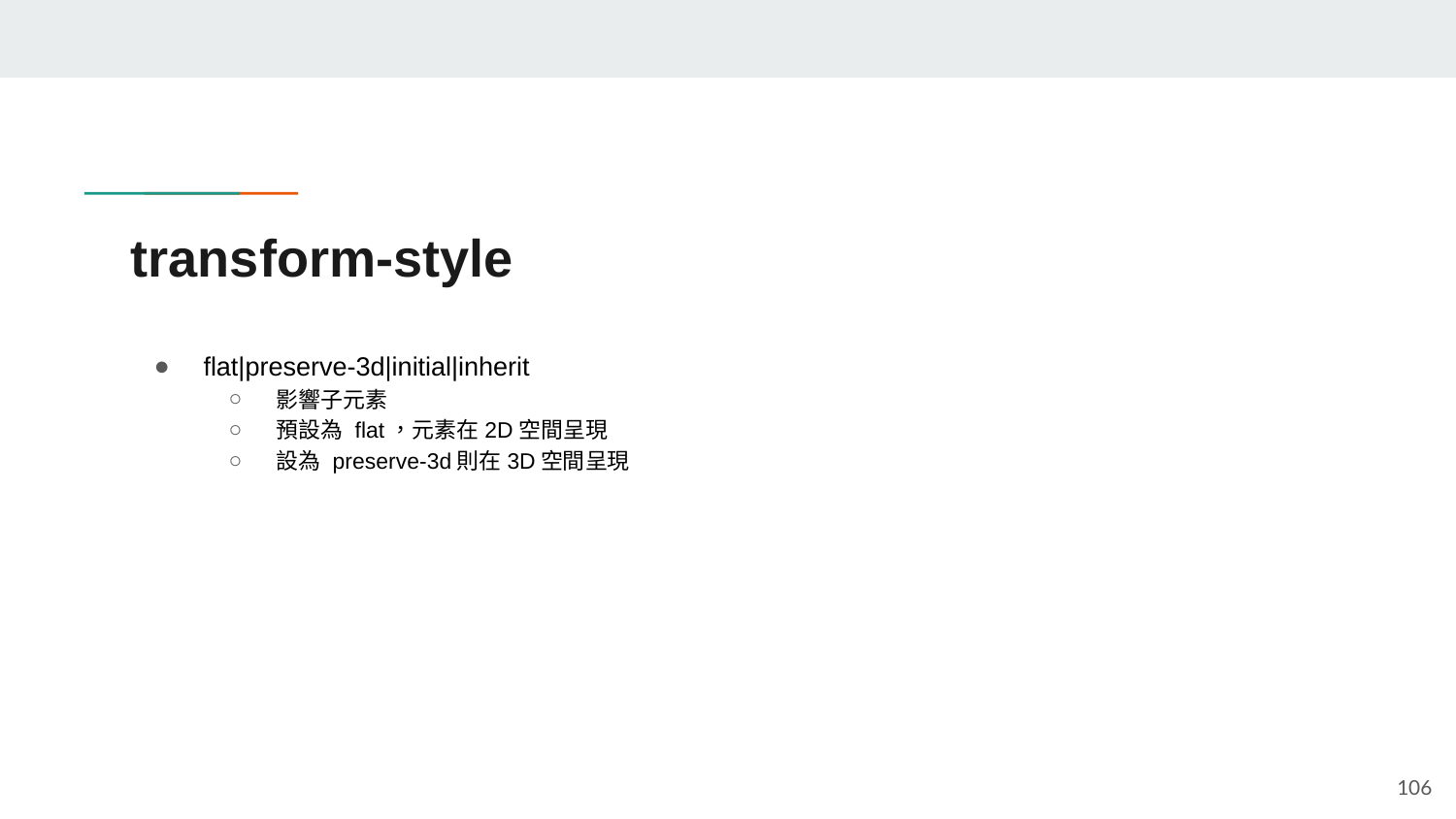

# transform-style
flat|preserve-3d|initial|inherit
影響子元素
預設為 flat，元素在2D空間呈現
設為 preserve-3d則在3D空間呈現

106